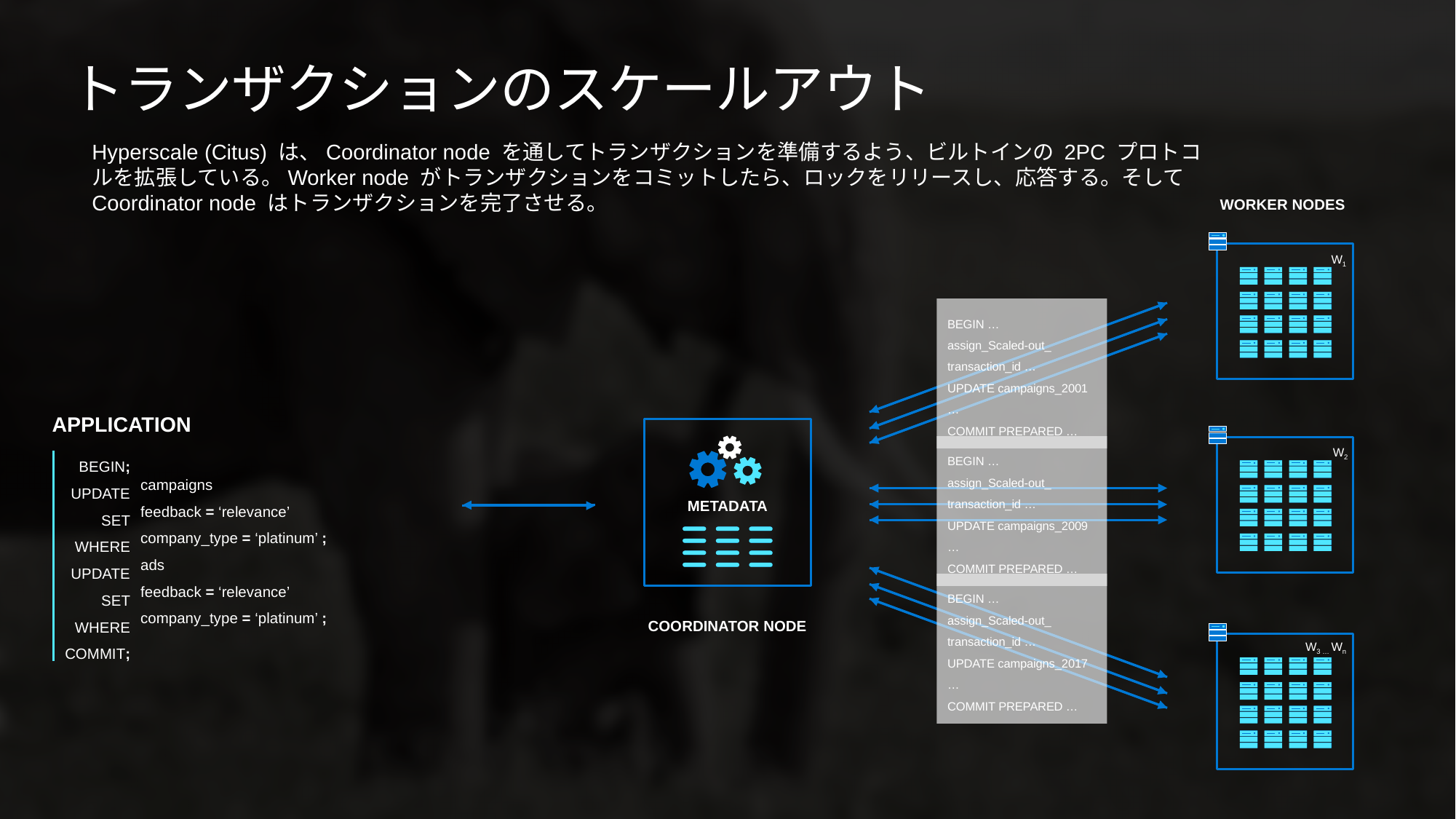

# トランザクションのスケールアウト
Hyperscale (Citus) は、Coordinator node を通してトランザクションを準備するよう、ビルトインの 2PC プロトコルを拡張している。Worker node がトランザクションをコミットしたら、ロックをリリースし、応答する。そしてCoordinator node はトランザクションを完了させる。
WORKER NODES

W1

BEGIN …
assign_Scaled-out_
transaction_id …
UPDATE campaigns_2001 …
COMMIT PREPARED …
BEGIN …
assign_Scaled-out_
transaction_id …
UPDATE campaigns_2009 …
COMMIT PREPARED …
BEGIN …
assign_Scaled-out_
transaction_id …
UPDATE campaigns_2017 …
COMMIT PREPARED …
APPLICATION

W2
BEGIN;
UPDATE
SET
WHERE
UPDATE
SET
WHERE
COMMIT;

campaigns
feedback = ‘relevance’
company_type = ‘platinum’ ;
ads
feedback = ‘relevance’
company_type = ‘platinum’ ;

METADATA

COORDINATOR NODE

W3 … Wn